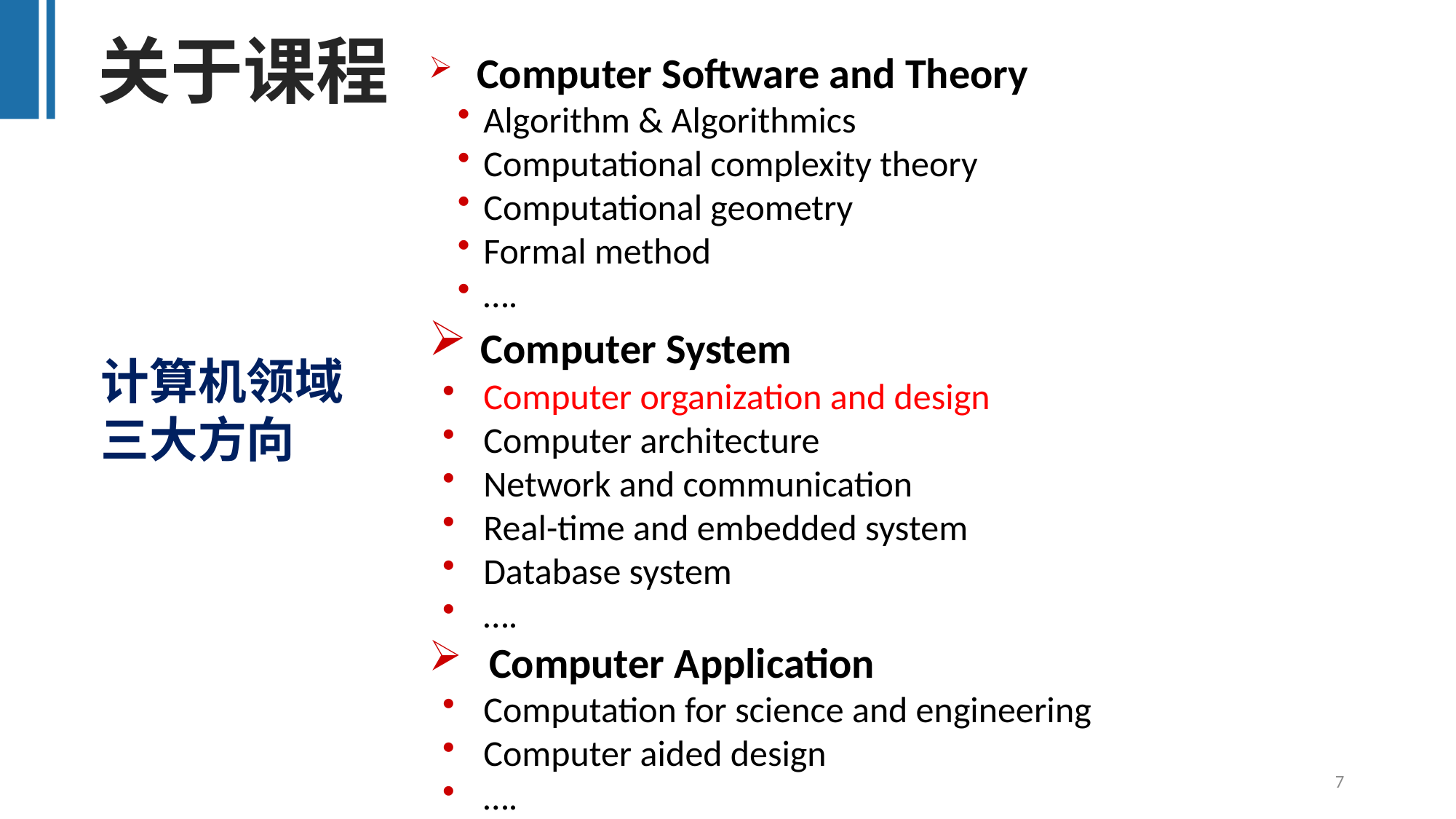

关于课程
 Computer Software and Theory
Algorithm & Algorithmics
Computational complexity theory
Computational geometry
Formal method
….
 Computer System
Computer organization and design
Computer architecture
Network and communication
Real-time and embedded system
Database system
….
  Computer Application
Computation for science and engineering
Computer aided design
….
计算机领域三大方向
7